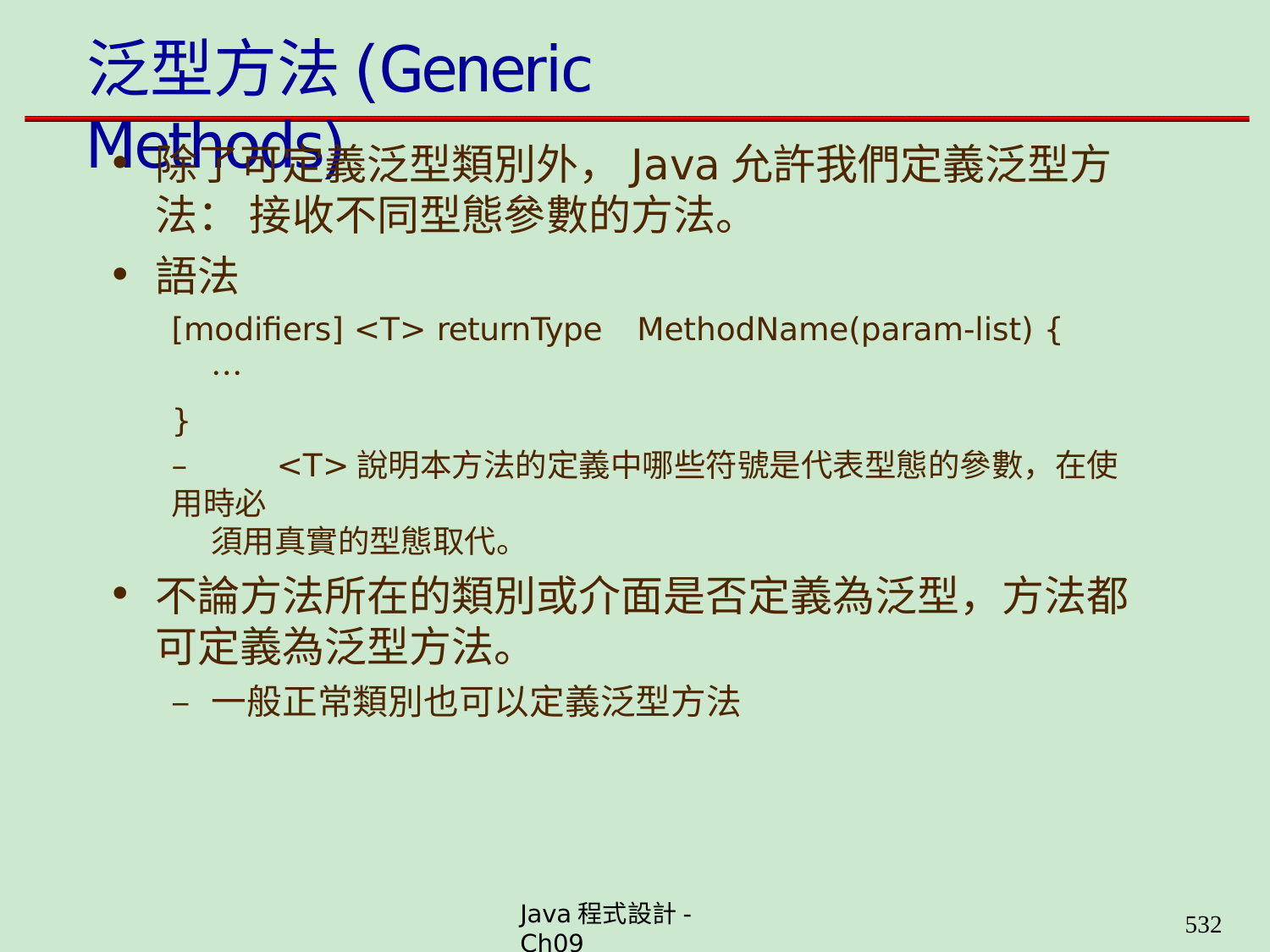

# 泛型方法(Generic Methods)
除了可定義泛型類別外，Java允許我們定義泛型方法： 接收不同型態參數的方法。
語法
[modifiers] <T> returnType
…
}
MethodName(param-list) {
–	<T>說明本方法的定義中哪些符號是代表型態的參數，在使用時必
須用真實的型態取代。
不論方法所在的類別或介面是否定義為泛型，方法都 可定義為泛型方法。
– 一般正常類別也可以定義泛型方法
Java程式設計-Ch09
532